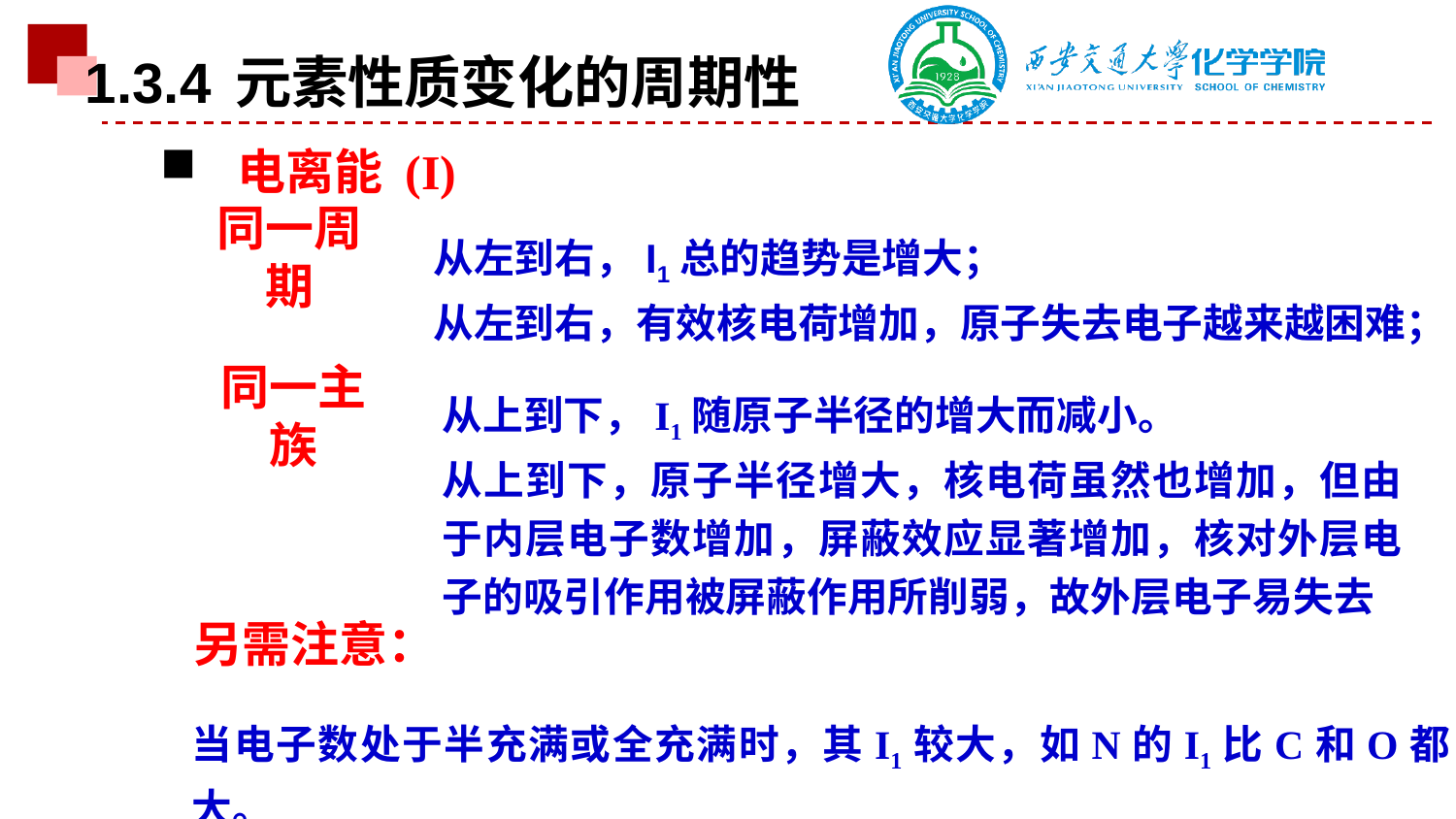

1.3.4 元素性质变化的周期性
 电离能 (I)
从左到右，I1总的趋势是增大；
从左到右，有效核电荷增加，原子失去电子越来越困难；
同一周期
从上到下，I1随原子半径的增大而减小。
从上到下，原子半径增大，核电荷虽然也增加，但由于内层电子数增加，屏蔽效应显著增加，核对外层电子的吸引作用被屏蔽作用所削弱，故外层电子易失去
同一主族
另需注意：
当电子数处于半充满或全充满时，其I1较大，如N的I1比C和O都大。